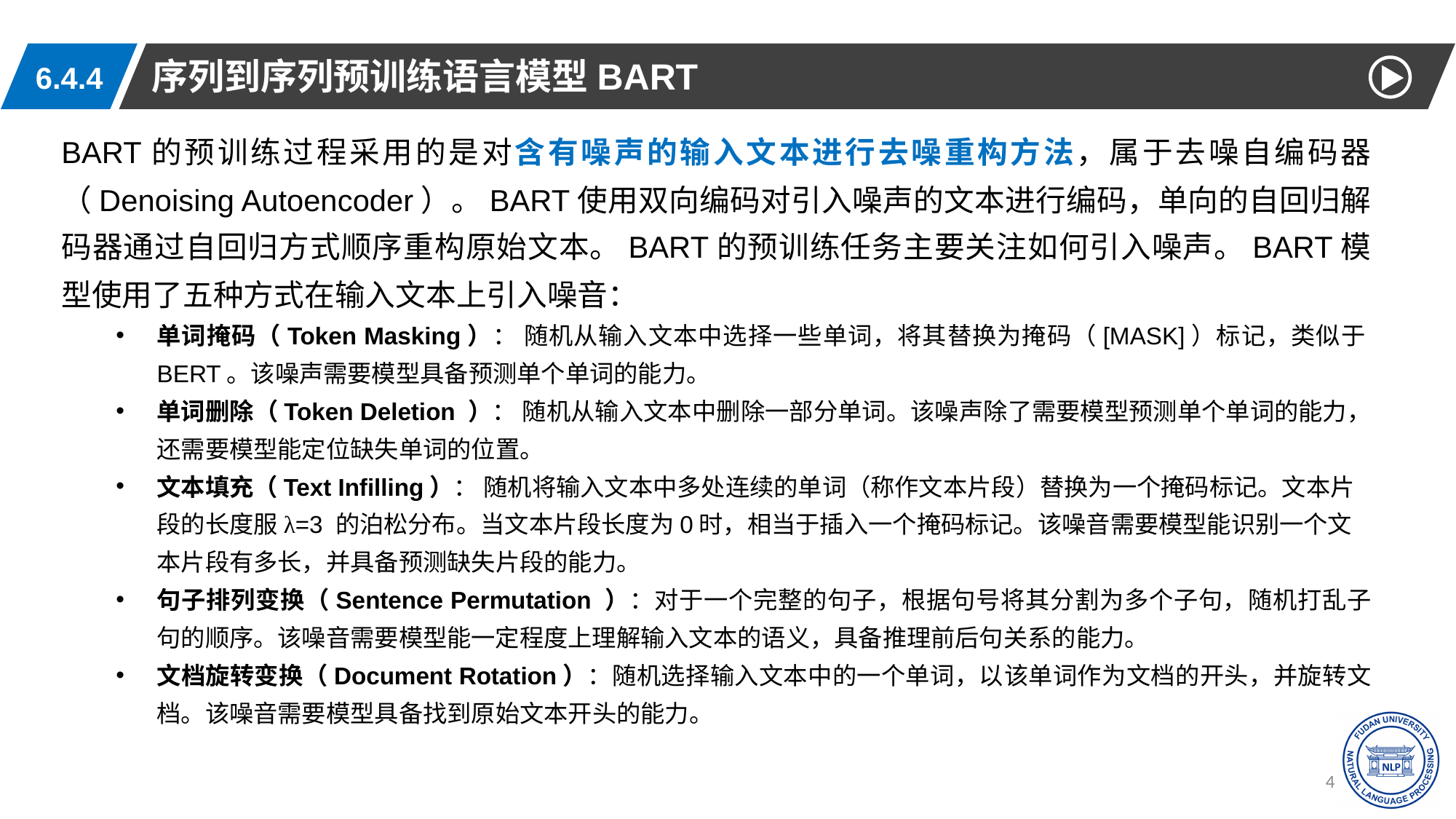

序列到序列预训练语言模型BART
6.4.4

BART的预训练过程采用的是对含有噪声的输入文本进行去噪重构方法，属于去噪自编码器（Denoising Autoencoder）。BART使用双向编码对引入噪声的文本进行编码，单向的自回归解码器通过自回归方式顺序重构原始文本。BART的预训练任务主要关注如何引入噪声。BART模型使用了五种方式在输入文本上引入噪音：
单词掩码（Token Masking）： 随机从输入文本中选择一些单词，将其替换为掩码（[MASK]）标记，类似于BERT。该噪声需要模型具备预测单个单词的能力。
单词删除（Token Deletion ）： 随机从输入文本中删除一部分单词。该噪声除了需要模型预测单个单词的能力，还需要模型能定位缺失单词的位置。
文本填充（Text Infilling）： 随机将输入文本中多处连续的单词（称作文本片段）替换为一个掩码标记。文本片段的长度服λ=3 的泊松分布。当文本片段长度为0时，相当于插入一个掩码标记。该噪音需要模型能识别一个文本片段有多长，并具备预测缺失片段的能力。
句子排列变换（Sentence Permutation ）：对于一个完整的句子，根据句号将其分割为多个子句，随机打乱子句的顺序。该噪音需要模型能一定程度上理解输入文本的语义，具备推理前后句关系的能力。
文档旋转变换（Document Rotation）：随机选择输入文本中的一个单词，以该单词作为文档的开头，并旋转文档。该噪音需要模型具备找到原始文本开头的能力。
45